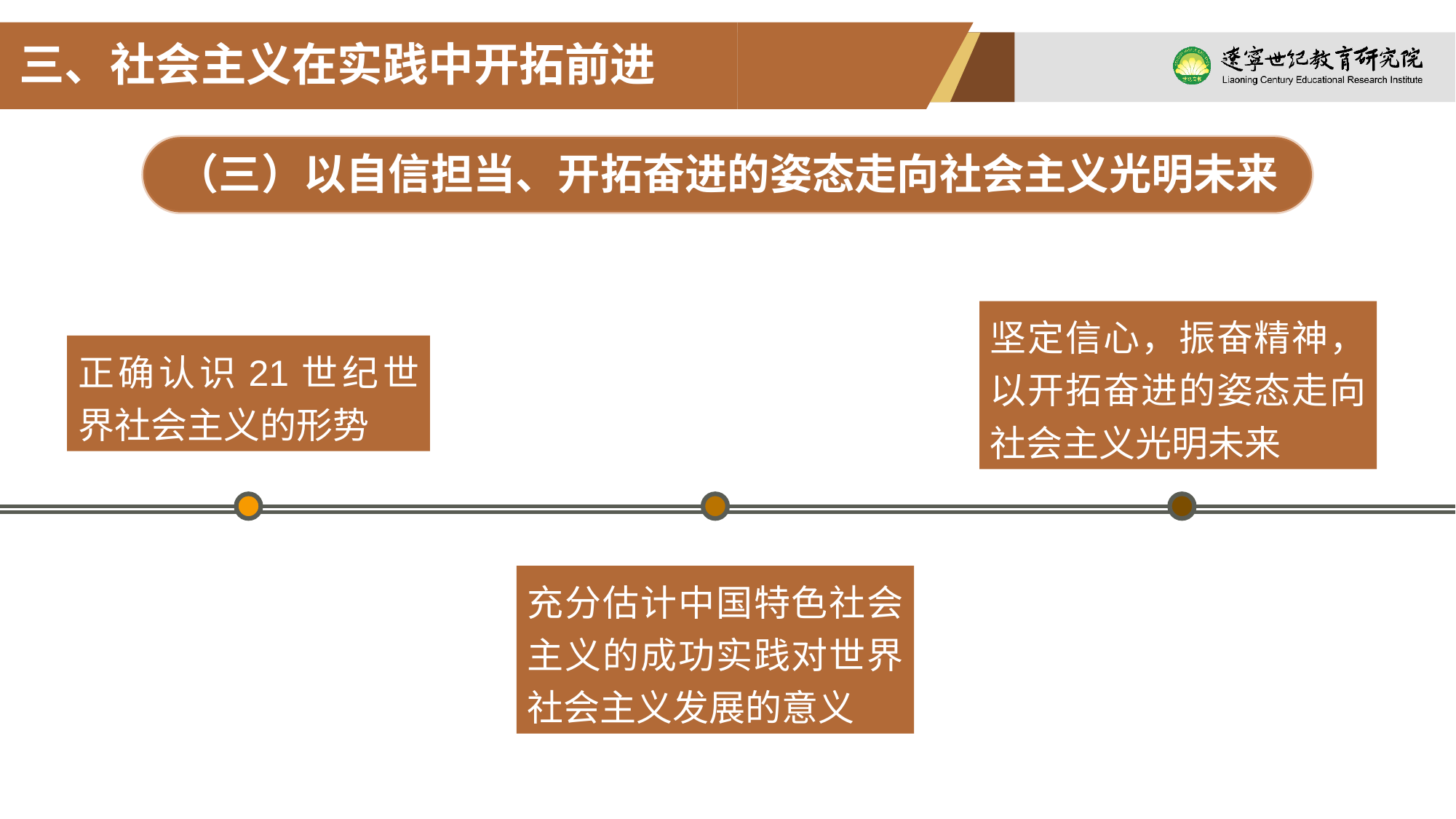

三、社会主义在实践中开拓前进
（三）以自信担当、开拓奋进的姿态走向社会主义光明未来
坚定信心，振奋精神，以开拓奋进的姿态走向社会主义光明未来
正确认识21世纪世界社会主义的形势

充分估计中国特色社会主义的成功实践对世界社会主义发展的意义